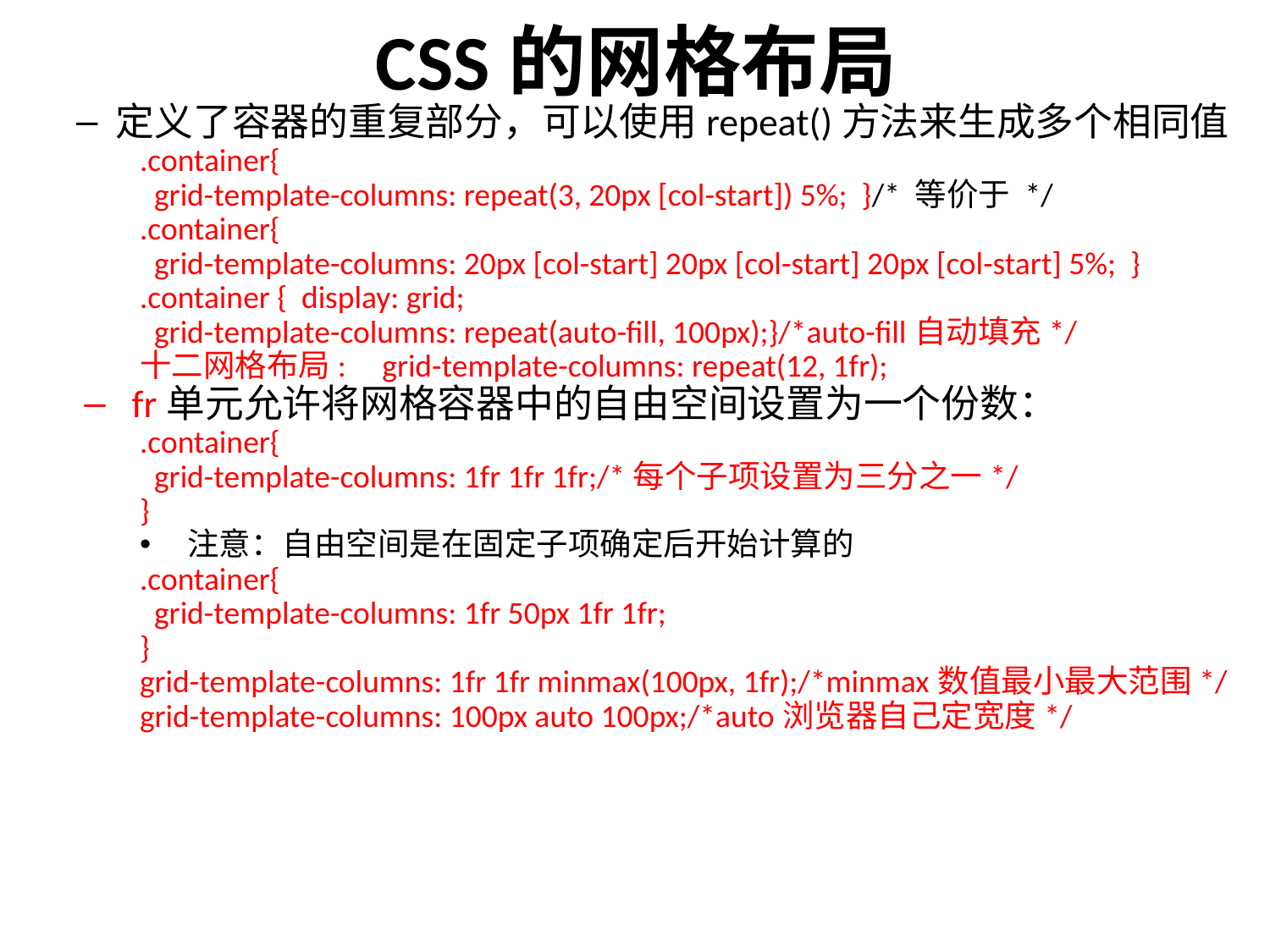

# CSS的网格布局
定义了容器的重复部分，可以使用repeat()方法来生成多个相同值
.container{
  grid-template-columns: repeat(3, 20px [col-start]) 5%;  }/* 等价于 */
.container{
  grid-template-columns: 20px [col-start] 20px [col-start] 20px [col-start] 5%;  }
.container {  display: grid;
  grid-template-columns: repeat(auto-fill, 100px);}/*auto-fill自动填充*/
十二网格布局:     grid-template-columns: repeat(12, 1fr);
fr单元允许将网格容器中的自由空间设置为一个份数：
.container{
  grid-template-columns: 1fr 1fr 1fr;/*每个子项设置为三分之一*/
}
注意：自由空间是在固定子项确定后开始计算的
.container{
  grid-template-columns: 1fr 50px 1fr 1fr;
}
grid-template-columns: 1fr 1fr minmax(100px, 1fr);/*minmax数值最小最大范围*/
grid-template-columns: 100px auto 100px;/*auto浏览器自己定宽度*/